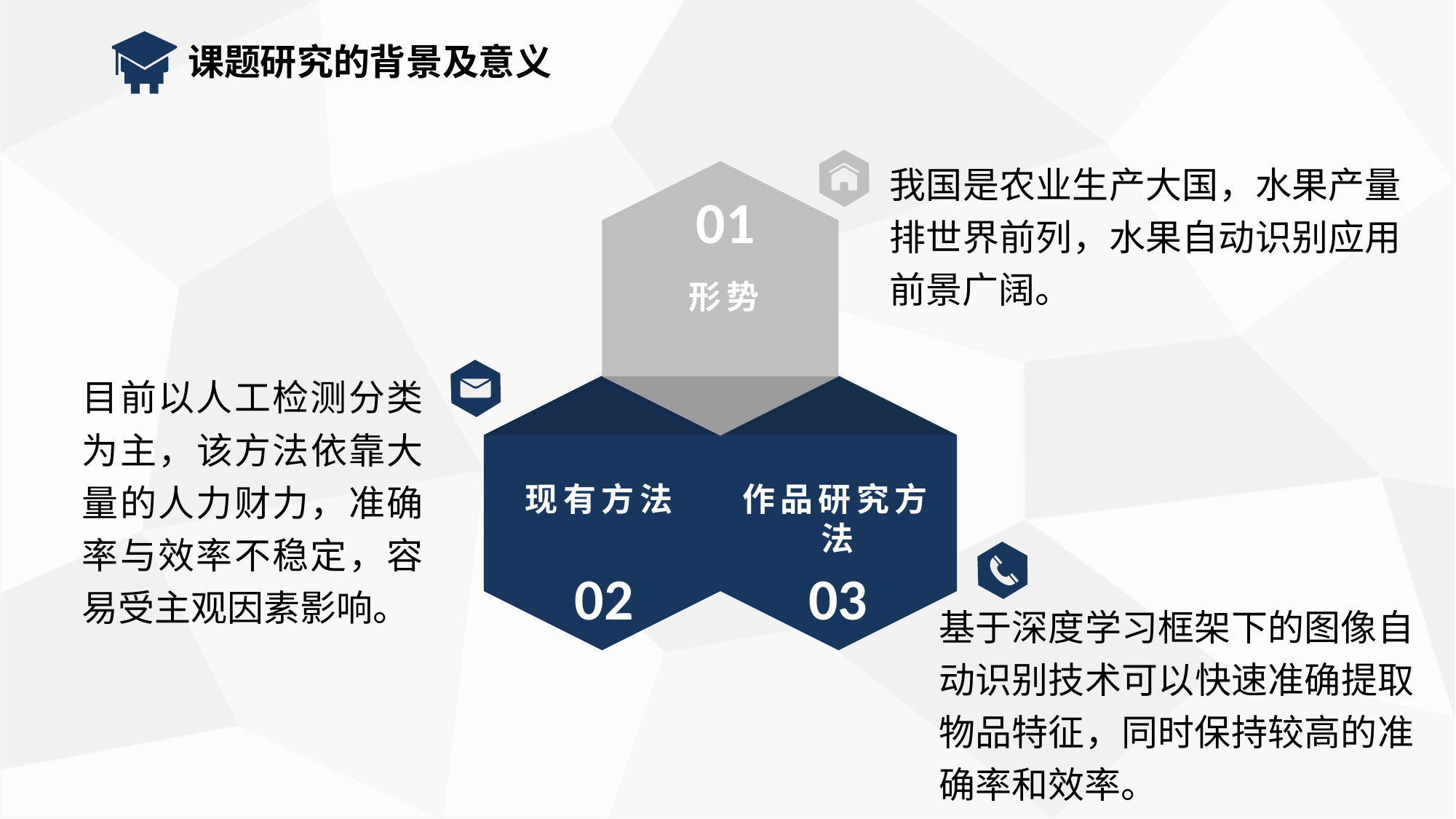

课题研究的背景及意义
我国是农业生产大国，水果产量排世界前列，水果自动识别应用前景广阔。

01
形势

目前以人工检测分类为主，该方法依靠大量的人力财力，准确率与效率不稳定，容易受主观因素影响。

现有方法
02
作品研究方法
03

基于深度学习框架下的图像自动识别技术可以快速准确提取物品特征，同时保持较高的准确率和效率。